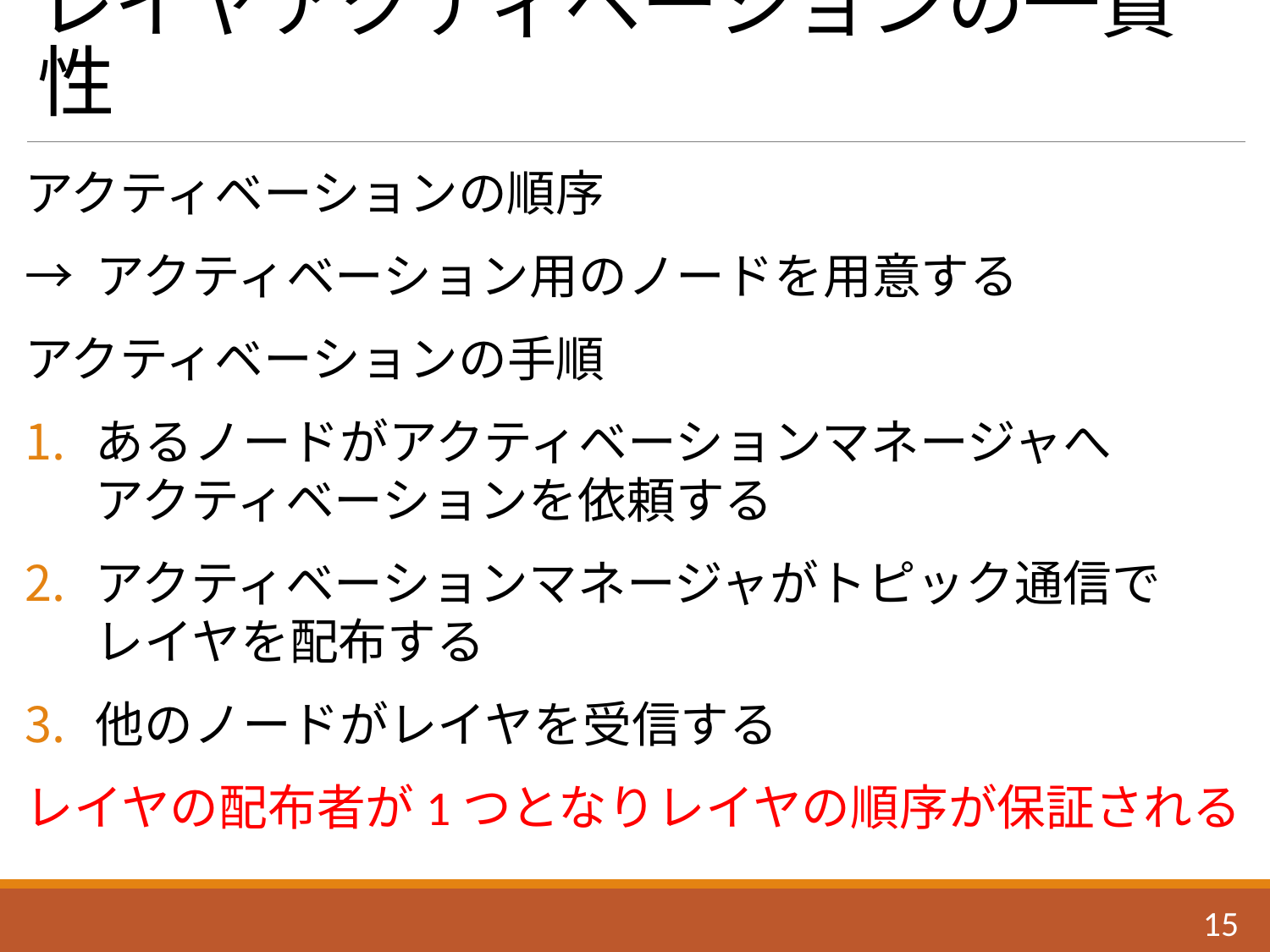

# レイヤアクティベーションの一貫性
アクティベーションの順序
→ アクティベーション用のノードを用意する
アクティベーションの手順
あるノードがアクティベーションマネージャへ
アクティベーションを依頼する
アクティベーションマネージャがトピック通信で
レイヤを配布する
他のノードがレイヤを受信する
レイヤの配布者が1つとなりレイヤの順序が保証される
15